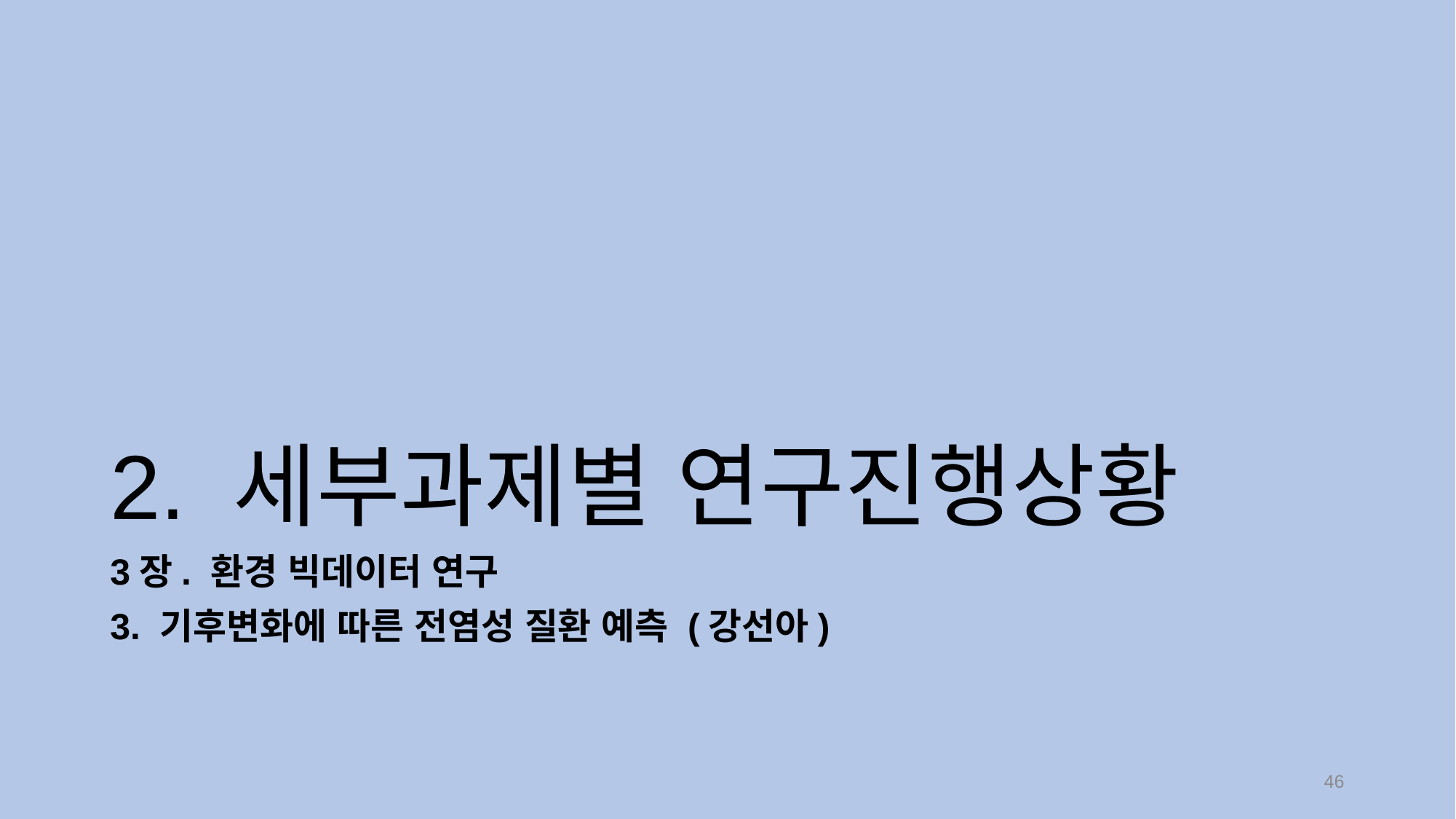

# 2. 세부과제별 연구진행상황
3장. 환경 빅데이터 연구
3. 기후변화에 따른 전염성 질환 예측 (강선아)
46